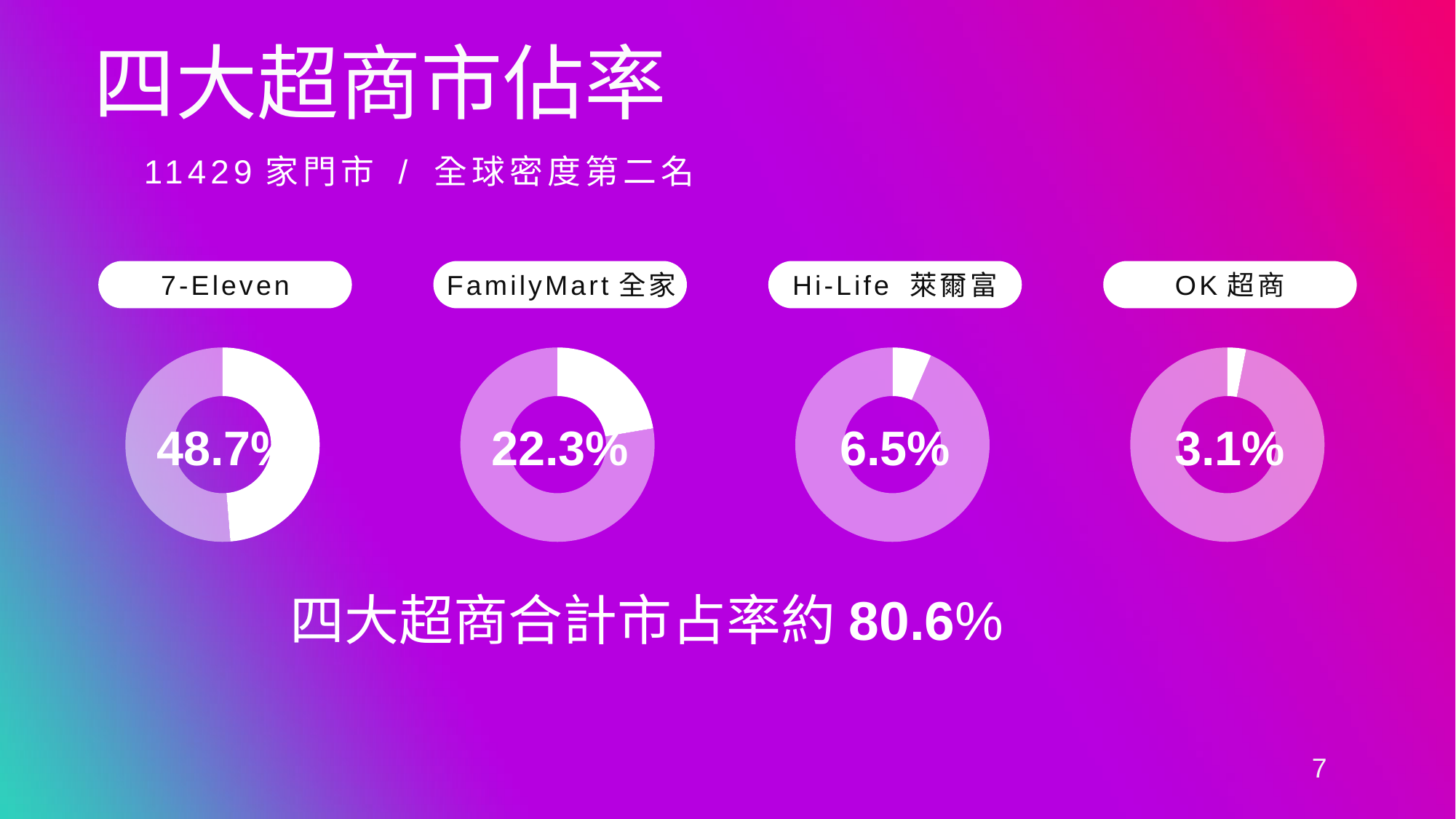

四大超商市佔率

11429家門市 / 全球密度第二名

7-Eleven
FamilyMart全家
Hi-Life 萊爾富
OK超商

### Chart

| Category | Sales |
|---|---|
| 1st Qtr | 48.7 |
| 2nd Qtr | 51.3 |
48.7%

### Chart

| Category | Sales |
|---|---|
| 1st Qtr | 22.3 |
| 2nd Qtr | 77.7 |
22.3%

### Chart

| Category | Sales |
|---|---|
| 1st Qtr | 6.5 |
| 2nd Qtr | 93.5 |
6.5%

### Chart

| Category | Sales |
|---|---|
| 1st Qtr | 3.1 |
| 2nd Qtr | 96.9 |
3.1%
四大超商合計市占率約80.6%
7